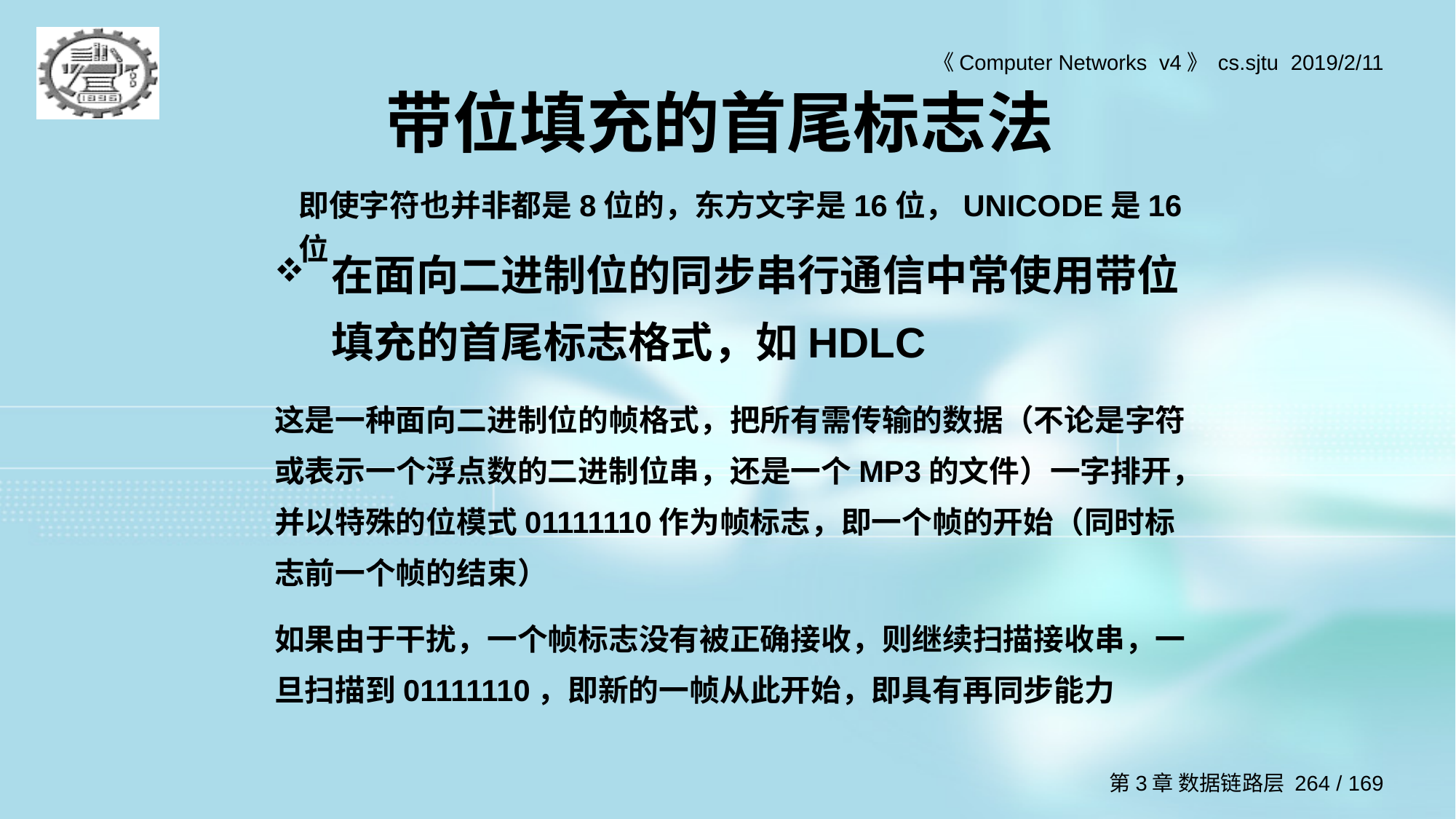

# 带位填充的首尾标志法
即使字符也并非都是8位的，东方文字是16位，UNICODE是16位
在面向二进制位的同步串行通信中常使用带位填充的首尾标志格式，如HDLC
这是一种面向二进制位的帧格式，把所有需传输的数据（不论是字符或表示一个浮点数的二进制位串，还是一个MP3的文件）一字排开，并以特殊的位模式01111110作为帧标志，即一个帧的开始（同时标志前一个帧的结束）
如果由于干扰，一个帧标志没有被正确接收，则继续扫描接收串，一旦扫描到01111110，即新的一帧从此开始，即具有再同步能力